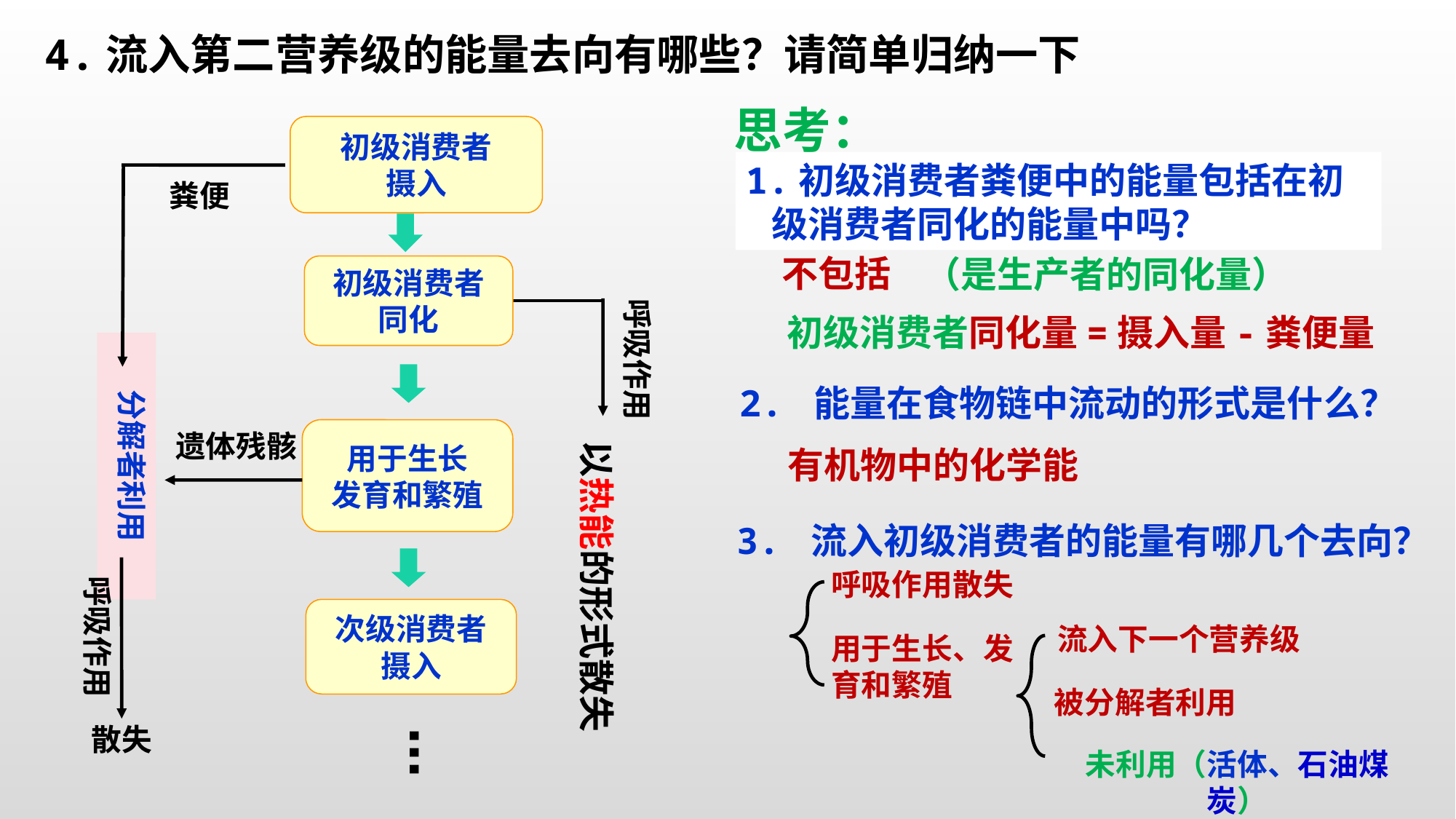

4.流入第二营养级的能量去向有哪些？请简单归纳一下
思考：

初级消费者
摄入
1.初级消费者粪便中的能量包括在初
  级消费者同化的能量中吗？

粪便

不包括
（是生产者的同化量）
初级消费者
同化
呼吸作用

初级消费者同化量=摄入量-粪便量
分解者利用

2. 能量在食物链中流动的形式是什么？
用于生长
发育和繁殖
遗体残骸
以热能的形式散失
有机物中的化学能

3. 流入初级消费者的能量有哪几个去向？

呼吸作用
呼吸作用散失

次级消费者
摄入
流入下一个营养级
用于生长、发育和繁殖

被分解者利用
...
散失
未利用（活体、石油煤炭）